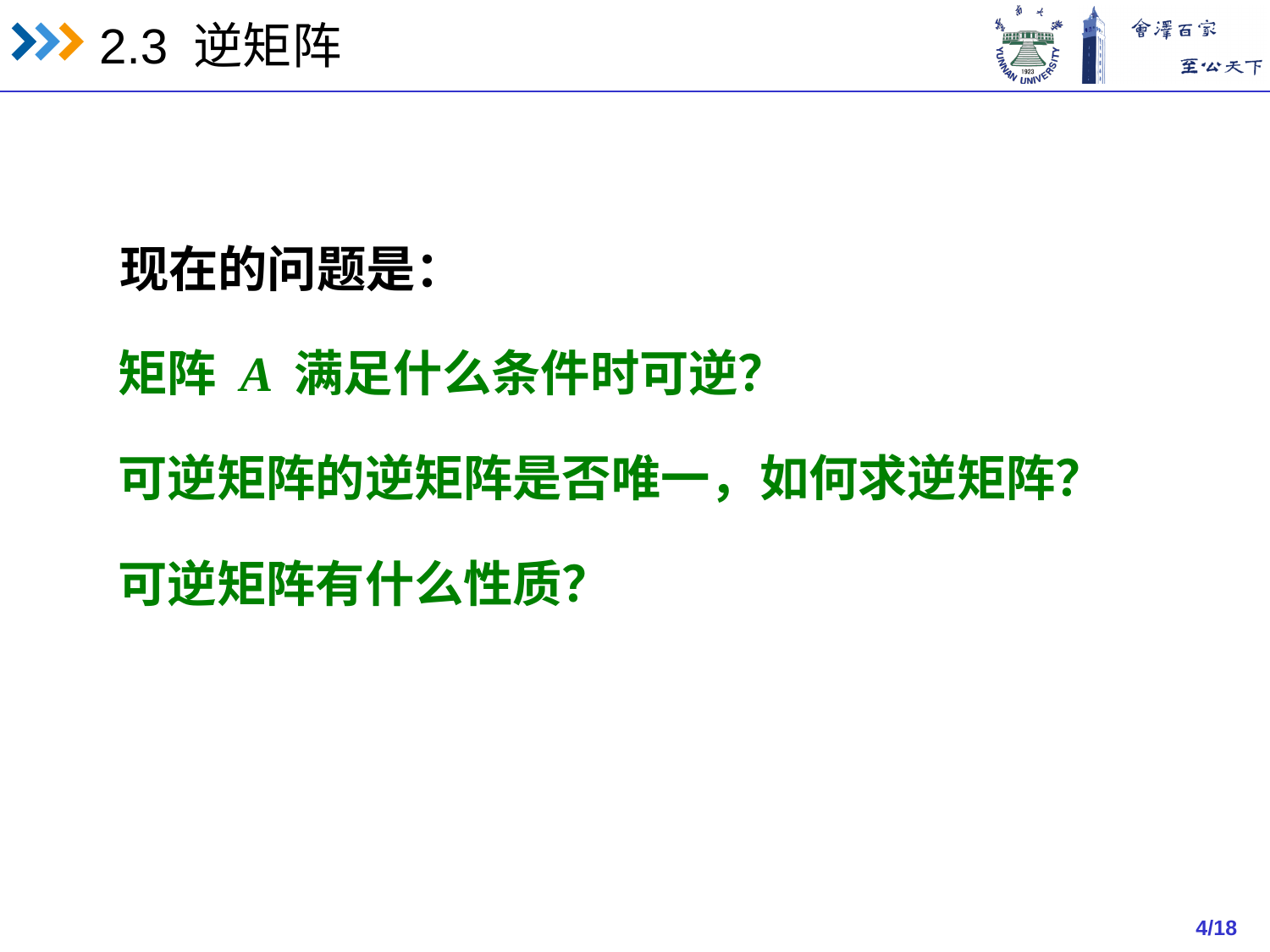

现在的问题是：
矩阵 A 满足什么条件时可逆？
可逆矩阵的逆矩阵是否唯一，如何求逆矩阵？
可逆矩阵有什么性质？